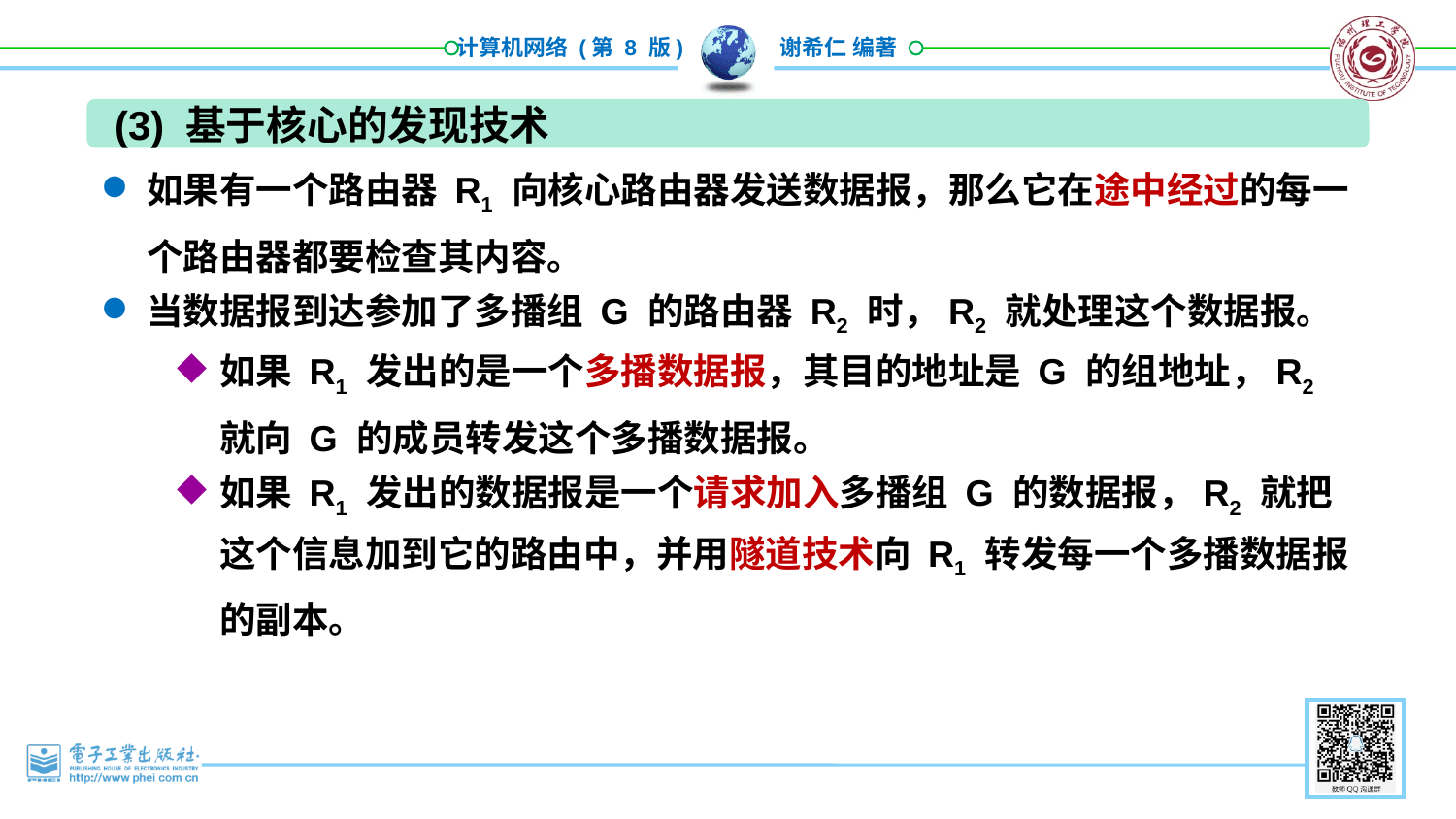

(3) 基于核心的发现技术

如果有一个路由器 R1 向核心路由器发送数据报，那么它在途中经过的每一个路由器都要检查其内容。
当数据报到达参加了多播组 G 的路由器 R2 时，R2 就处理这个数据报。
如果 R1 发出的是一个多播数据报，其目的地址是 G 的组地址，R2 就向 G 的成员转发这个多播数据报。
如果 R1 发出的数据报是一个请求加入多播组 G 的数据报，R2 就把这个信息加到它的路由中，并用隧道技术向 R1 转发每一个多播数据报的副本。